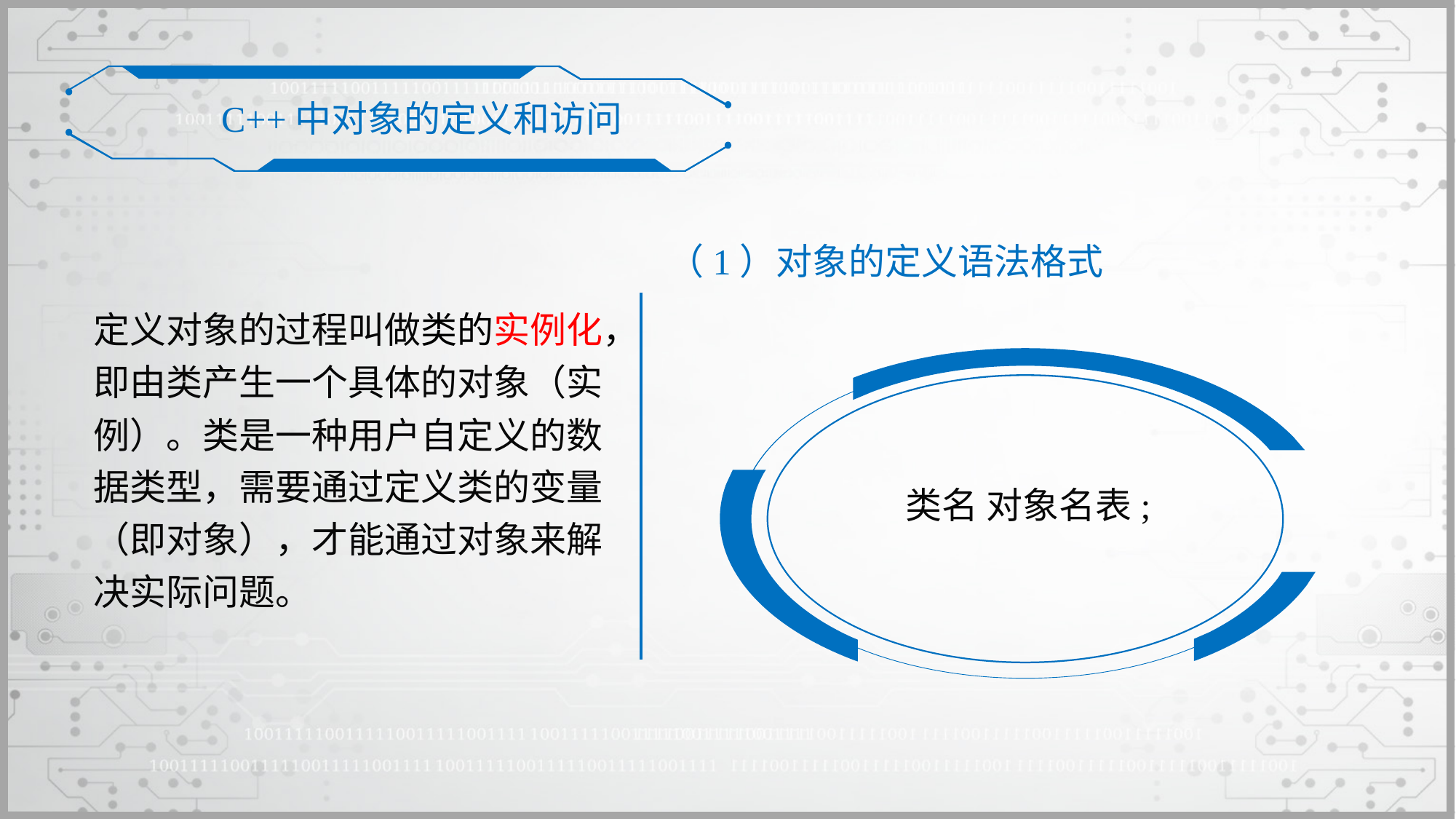

C++中对象的定义和访问
（1）对象的定义语法格式
定义对象的过程叫做类的实例化，即由类产生一个具体的对象（实例）。类是一种用户自定义的数据类型，需要通过定义类的变量（即对象），才能通过对象来解决实际问题。

类名 对象名表;